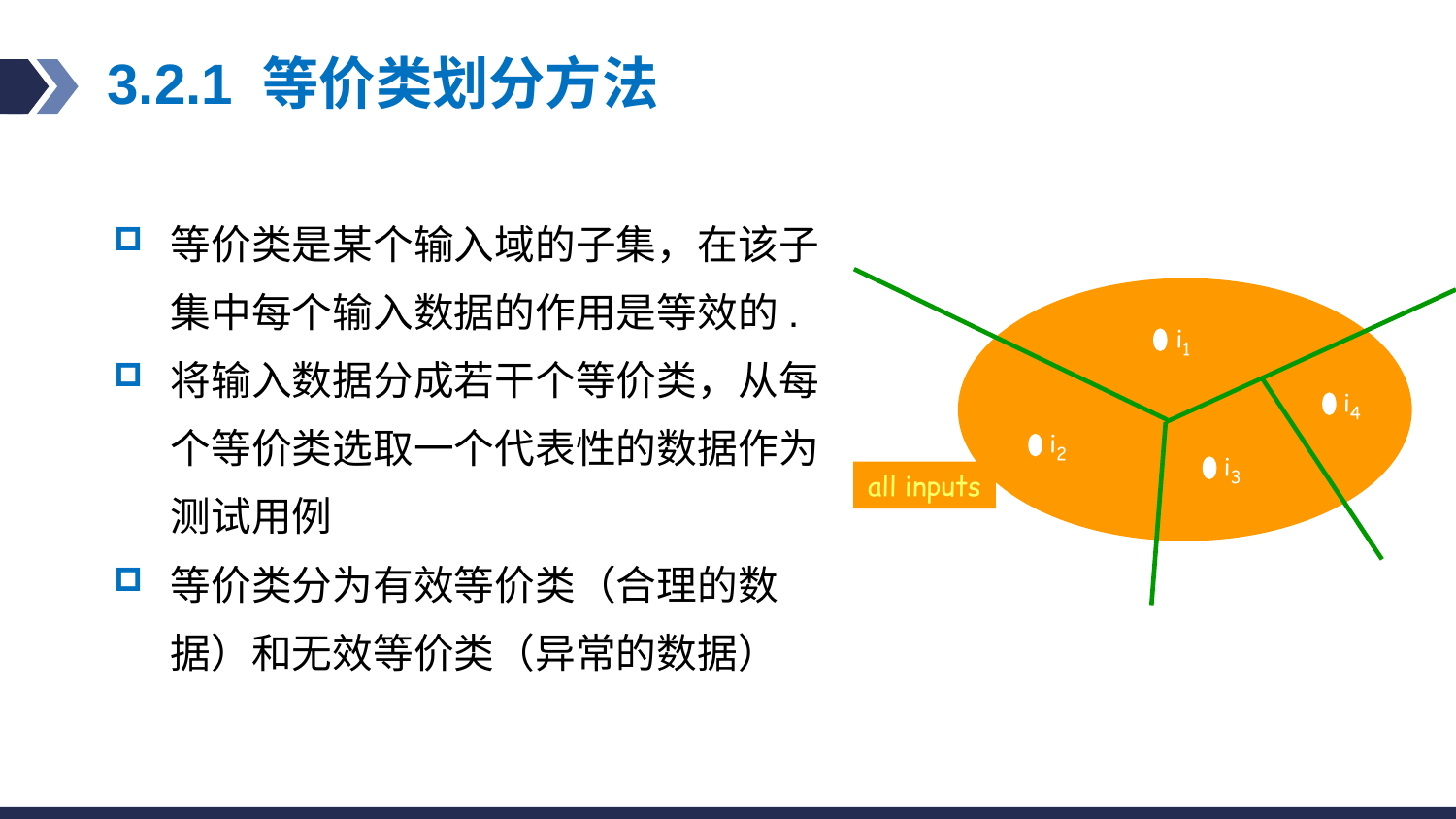

# 3.2.1 等价类划分方法
等价类是某个输入域的子集，在该子集中每个输入数据的作用是等效的.
将输入数据分成若干个等价类，从每个等价类选取一个代表性的数据作为测试用例
等价类分为有效等价类（合理的数据）和无效等价类（异常的数据）

all inputs
i1

i4

i2

i3